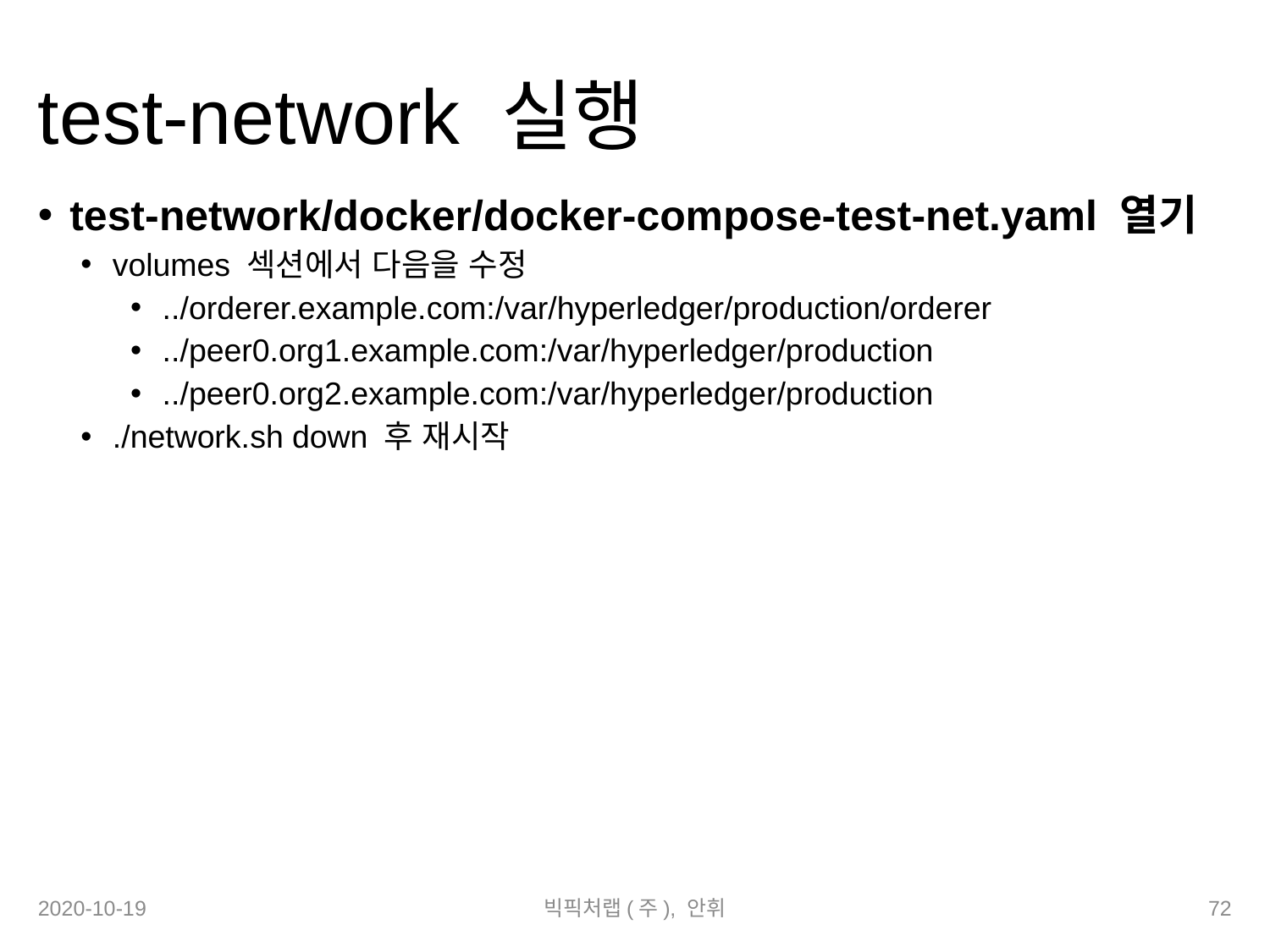

# test-network 실행
test-network/docker/docker-compose-test-net.yaml 열기
volumes 섹션에서 다음을 수정
../orderer.example.com:/var/hyperledger/production/orderer
../peer0.org1.example.com:/var/hyperledger/production
../peer0.org2.example.com:/var/hyperledger/production
./network.sh down 후 재시작

72
2020-10-19
빅픽처랩(주), 안휘